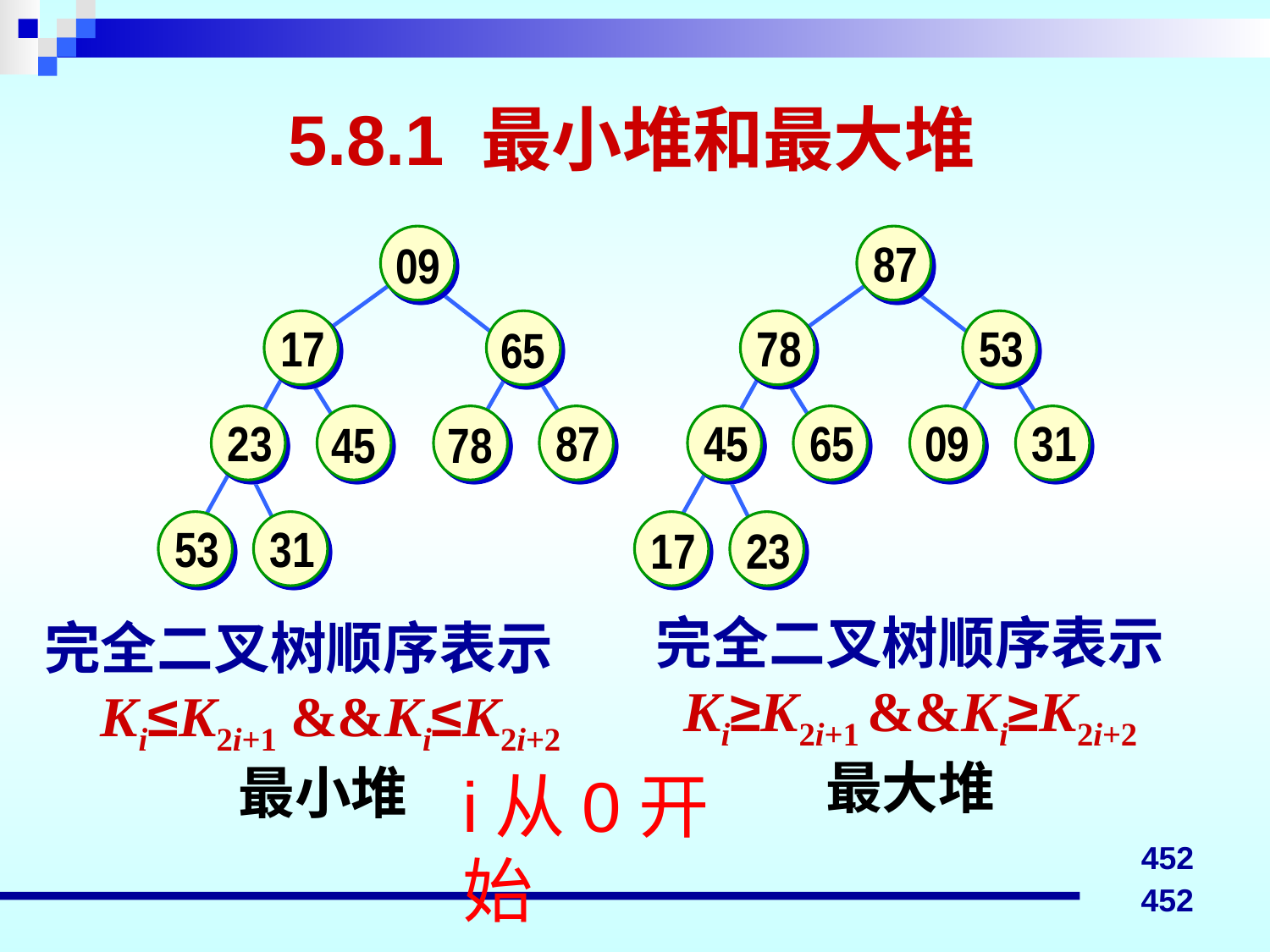

# 5.8.1 最小堆和最大堆

87
09

17

78

53
65

23

87

45

65

09

31
45
78

53

31

17
23
完全二叉树顺序表示
Ki≥K2i+1 &&Ki≥K2i+2
最大堆
完全二叉树顺序表示
    Ki≤K2i+1 &&Ki≤K2i+2
              最小堆
i从0开始
452
452